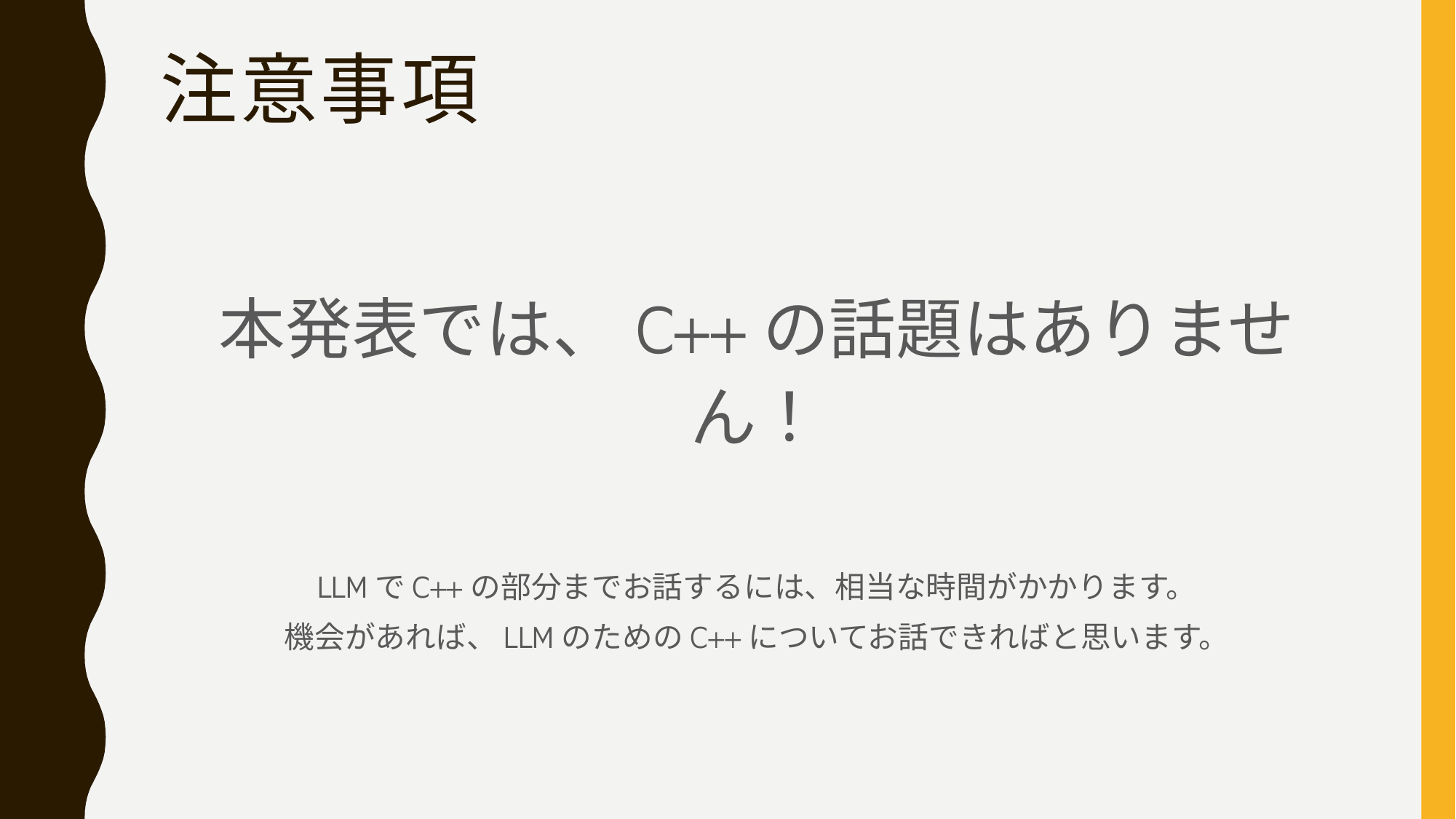

# 注意事項
本発表では、C++の話題はありません！

LLMでC++の部分までお話するには、相当な時間がかかります。
機会があれば、LLMのためのC++についてお話できればと思います。